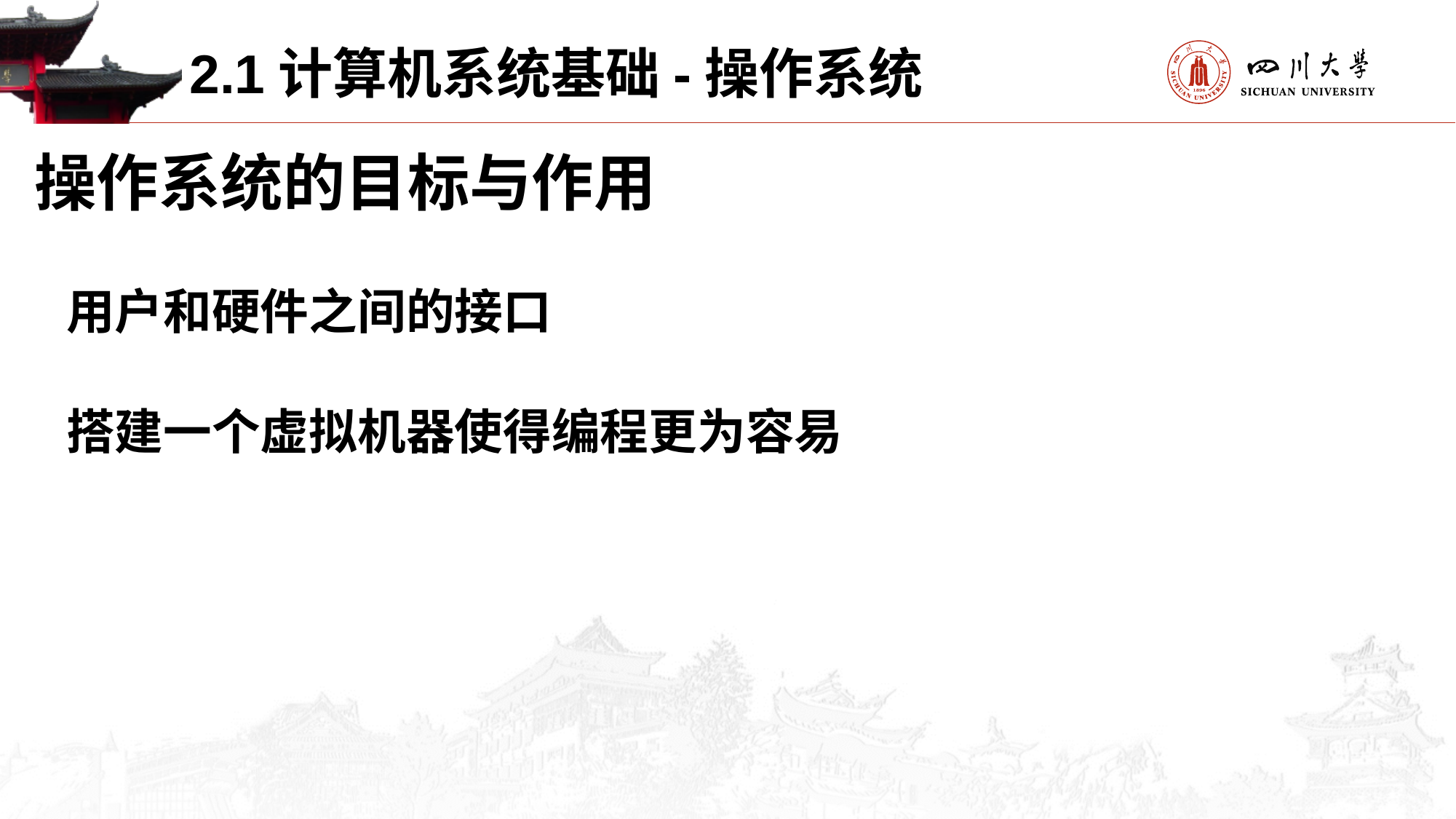

2.1计算机系统基础-操作系统

操作系统的目标与作用
用户和硬件之间的接口

搭建一个虚拟机器使得编程更为容易